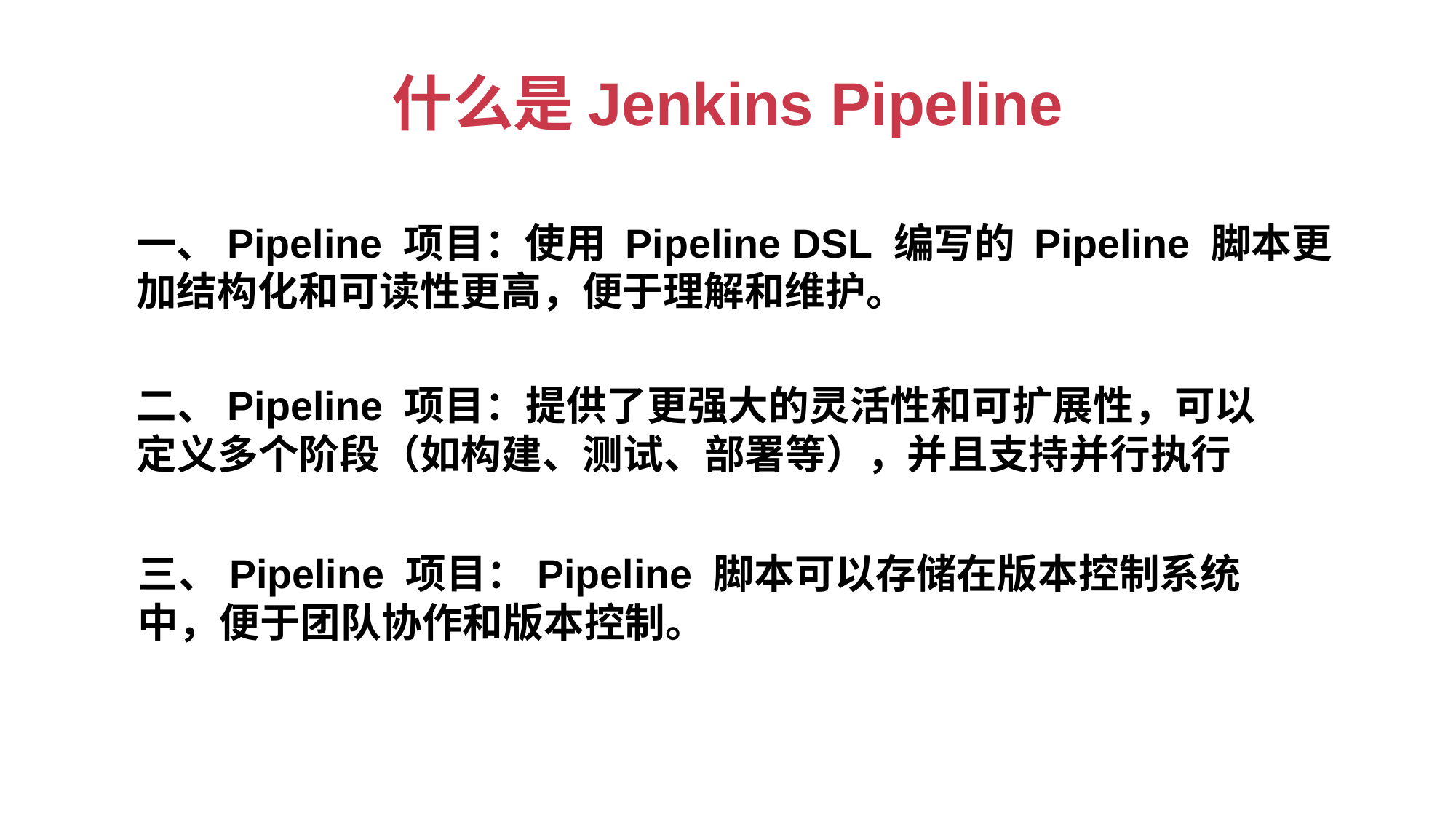

# 什么是Jenkins Pipeline
一、Pipeline 项目：使用 Pipeline DSL 编写的 Pipeline 脚本更加结构化和可读性更高，便于理解和维护。
二、Pipeline 项目：提供了更强大的灵活性和可扩展性，可以定义多个阶段（如构建、测试、部署等），并且支持并行执行
三、Pipeline 项目：Pipeline 脚本可以存储在版本控制系统中，便于团队协作和版本控制。